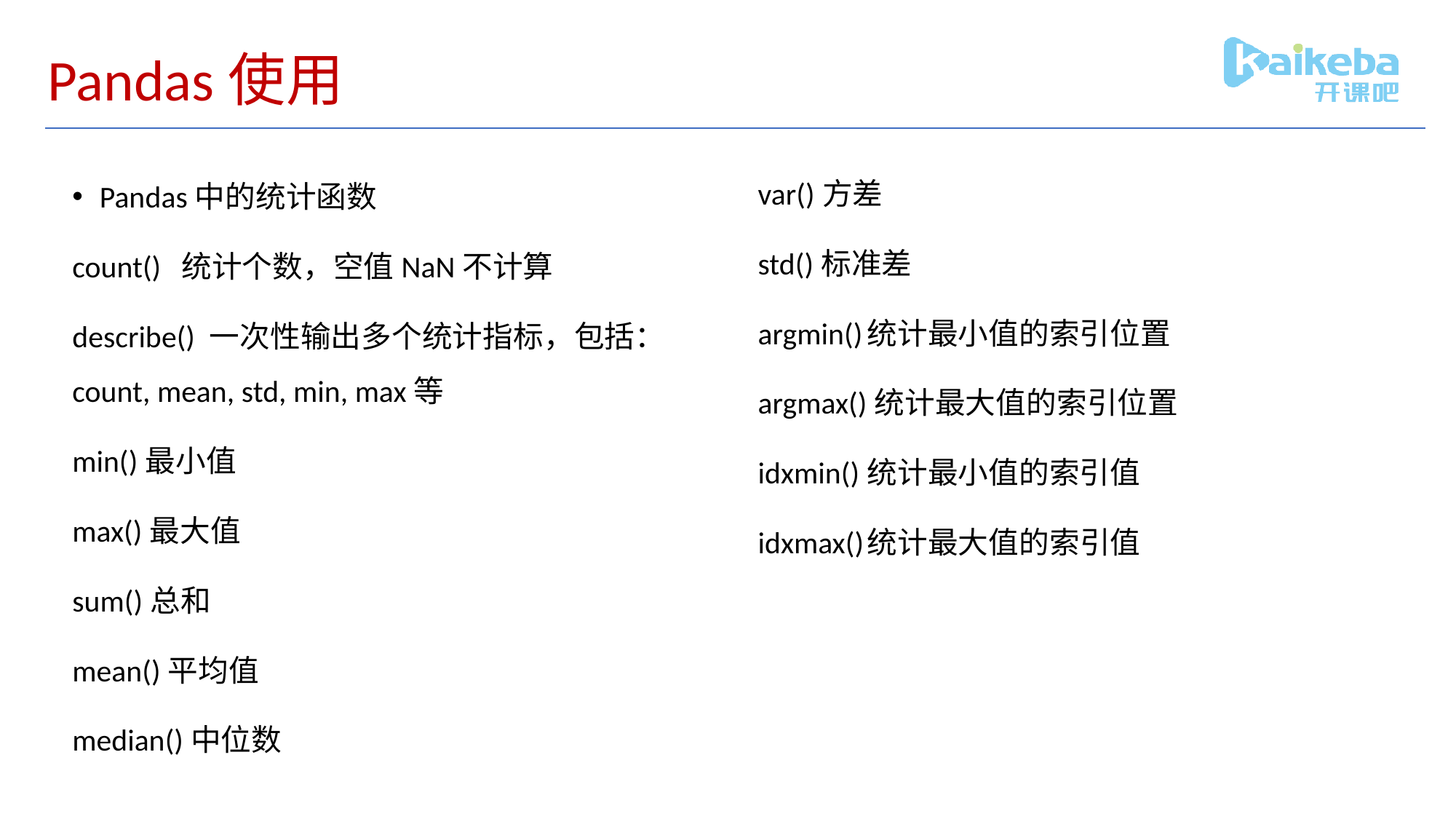

# Pandas使用
var()方差
std()标准差
argmin()	统计最小值的索引位置
argmax()统计最大值的索引位置
idxmin()	统计最小值的索引值
idxmax()	统计最大值的索引值
Pandas中的统计函数
count()	统计个数，空值NaN不计算
describe() 一次性输出多个统计指标，包括：count, mean, std, min, max等
min()最小值
max()最大值
sum()总和
mean()平均值
median()中位数